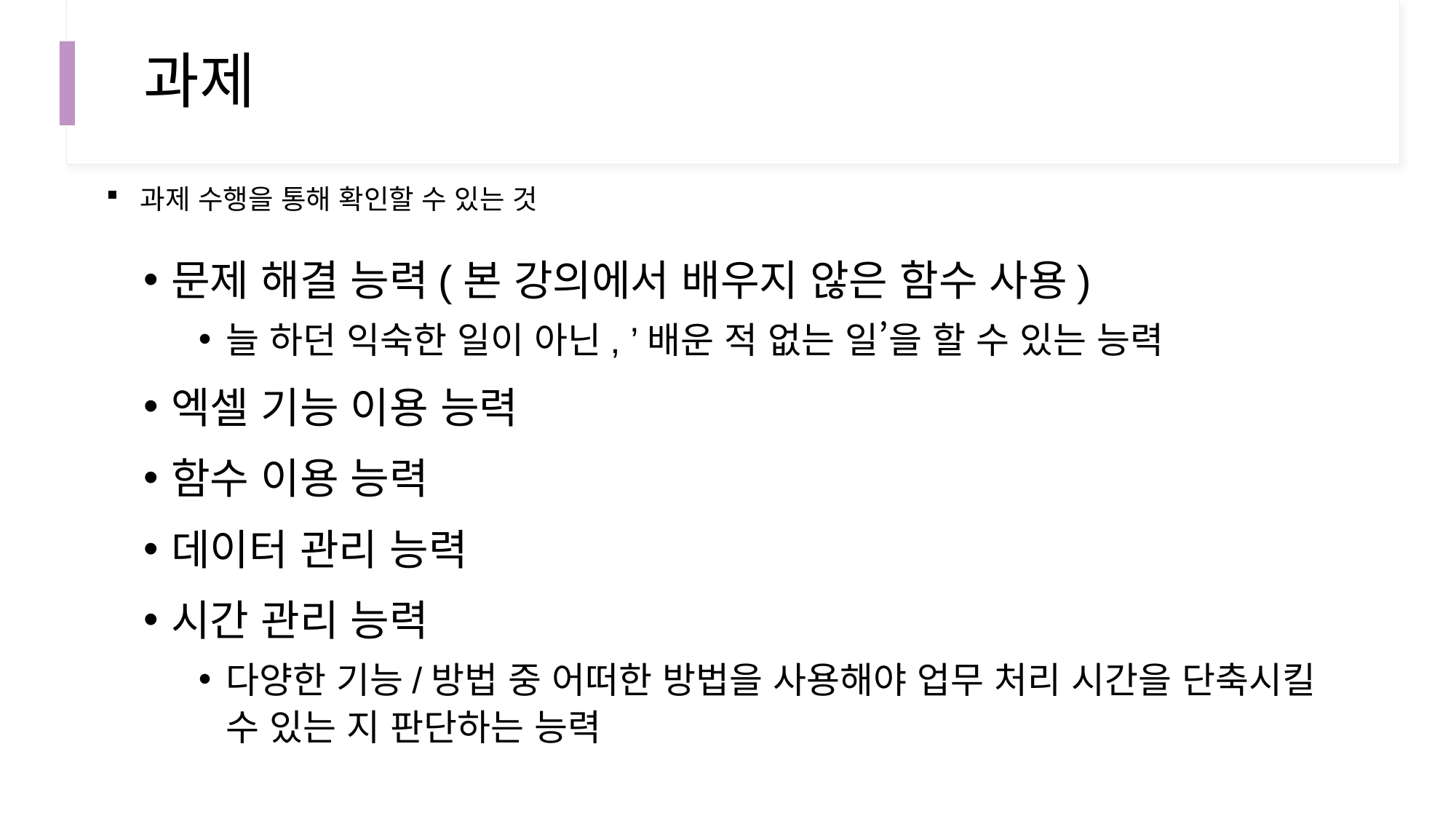

# 과제
과제 수행을 통해 확인할 수 있는 것
문제 해결 능력(본 강의에서 배우지 않은 함수 사용)
늘 하던 익숙한 일이 아닌, ’배운 적 없는 일’을 할 수 있는 능력
엑셀 기능 이용 능력
함수 이용 능력
데이터 관리 능력
시간 관리 능력
다양한 기능/방법 중 어떠한 방법을 사용해야 업무 처리 시간을 단축시킬 수 있는 지 판단하는 능력